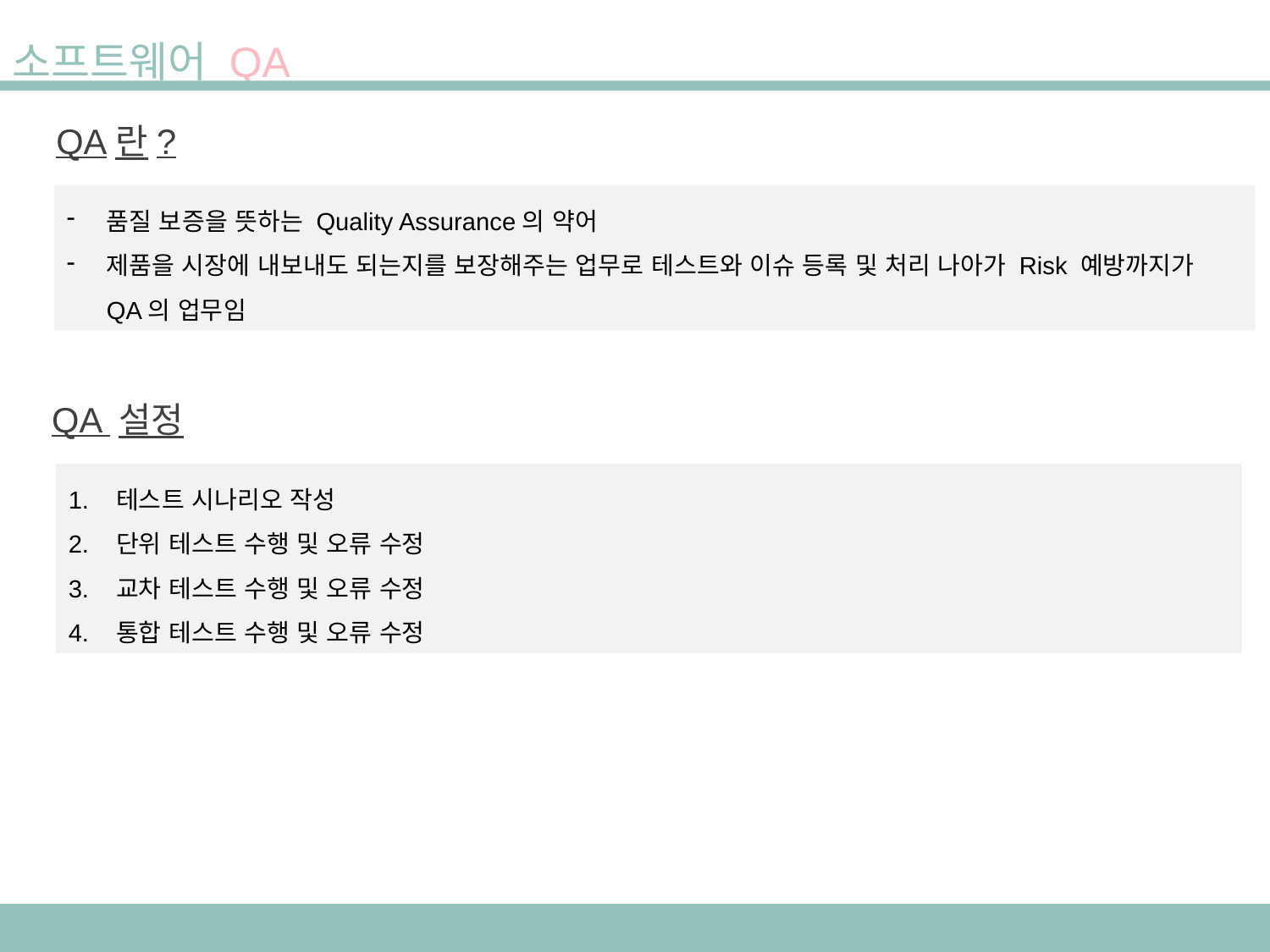

소프트웨어 QA

QA란?
품질 보증을 뜻하는 Quality Assurance의 약어
제품을 시장에 내보내도 되는지를 보장해주는 업무로 테스트와 이슈 등록 및 처리 나아가 Risk 예방까지가 QA의 업무임
QA 설정
테스트 시나리오 작성
단위 테스트 수행 및 오류 수정
교차 테스트 수행 및 오류 수정
통합 테스트 수행 및 오류 수정